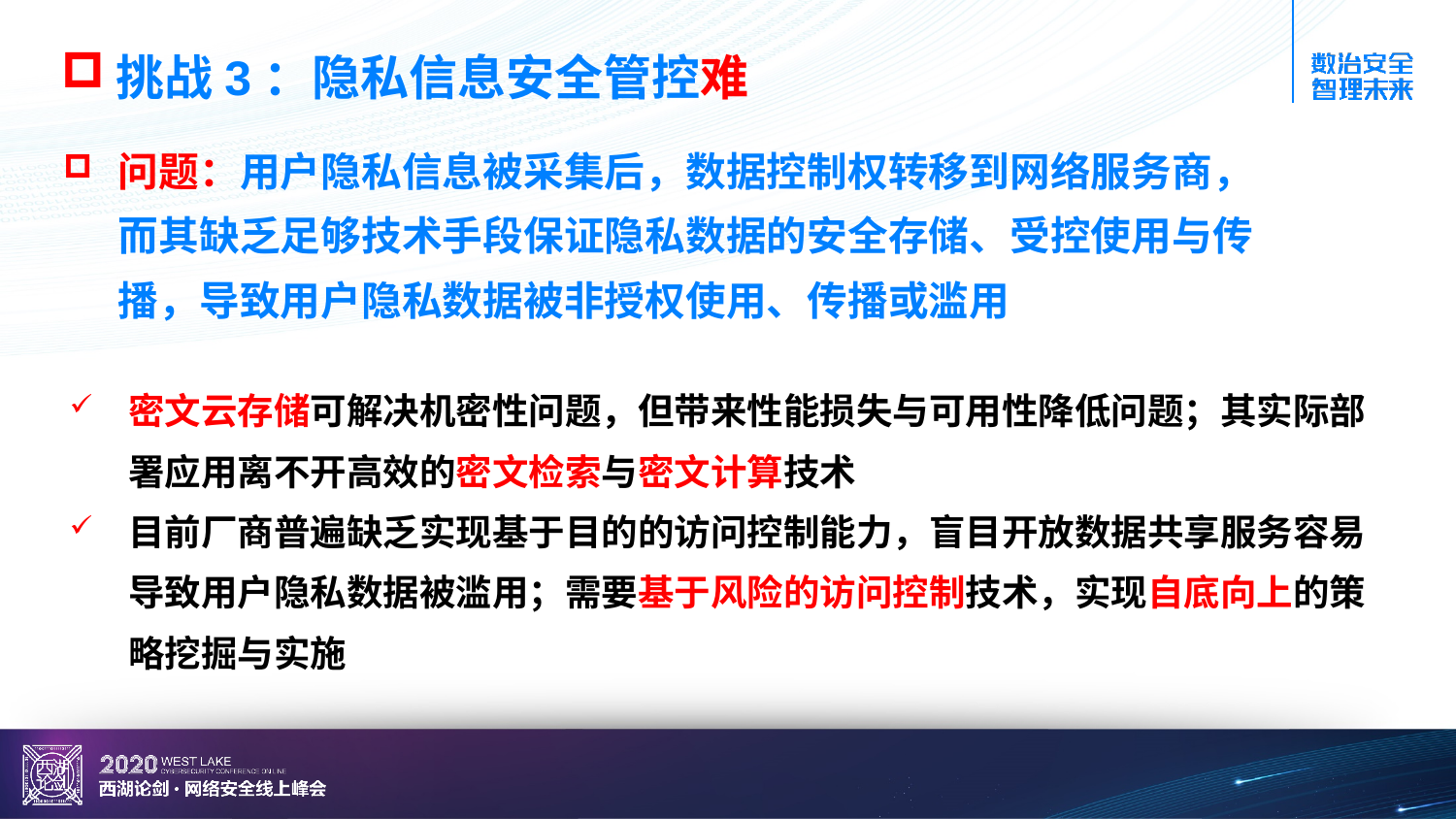

挑战3：隐私信息安全管控难
问题：用户隐私信息被采集后，数据控制权转移到网络服务商，而其缺乏足够技术手段保证隐私数据的安全存储、受控使用与传播，导致用户隐私数据被非授权使用、传播或滥用
密文云存储可解决机密性问题，但带来性能损失与可用性降低问题；其实际部署应用离不开高效的密文检索与密文计算技术
目前厂商普遍缺乏实现基于目的的访问控制能力，盲目开放数据共享服务容易导致用户隐私数据被滥用；需要基于风险的访问控制技术，实现自底向上的策略挖掘与实施